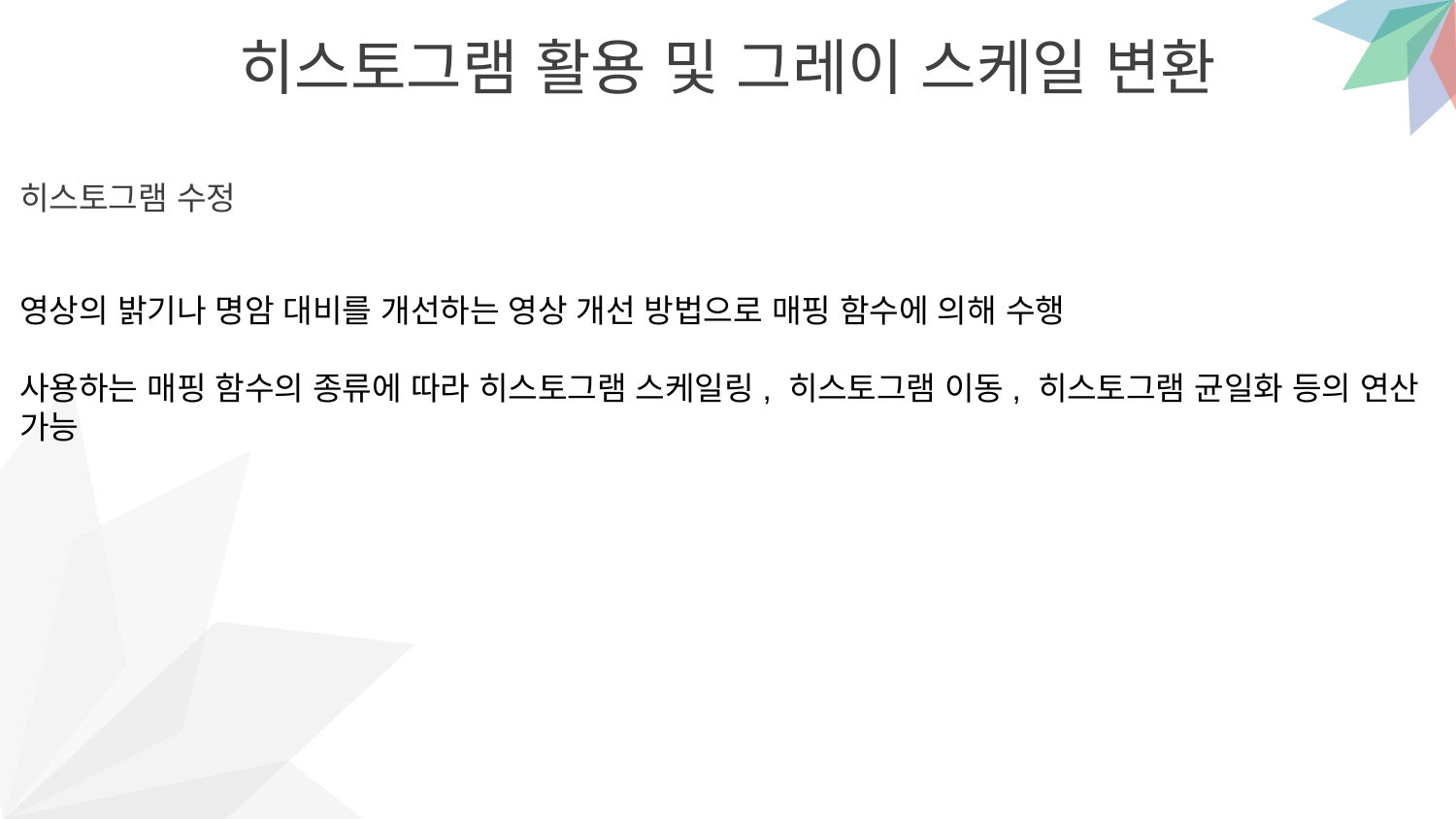

히스토그램 활용 및 그레이 스케일 변환
히스토그램 수정
영상의 밝기나 명암 대비를 개선하는 영상 개선 방법으로 매핑 함수에 의해 수행

사용하는 매핑 함수의 종류에 따라 히스토그램 스케일링, 히스토그램 이동, 히스토그램 균일화 등의 연산 가능